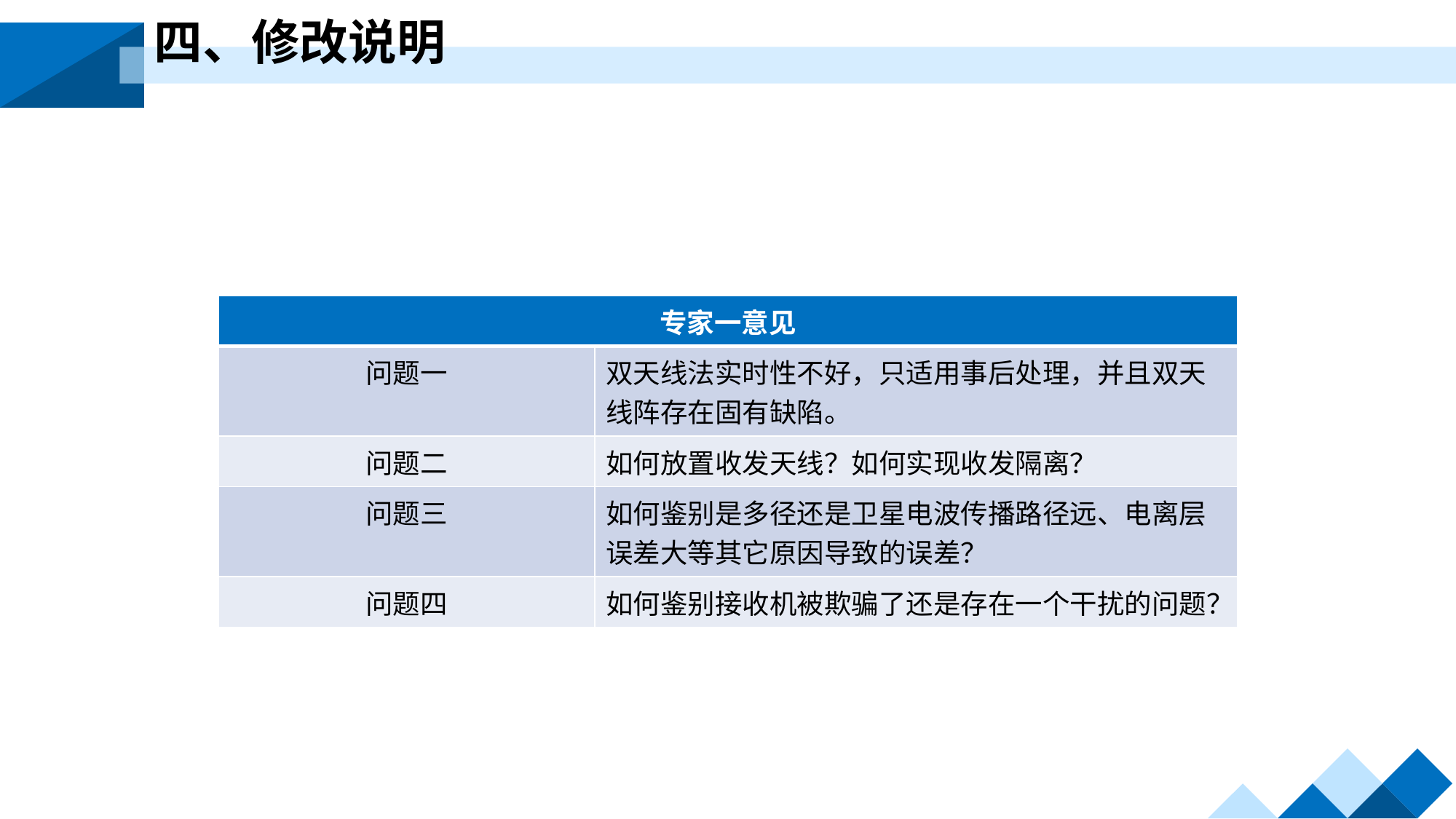

四、修改说明

| 专家一意见 |  |
| --- | --- |
| 问题一 | 双天线法实时性不好，只适用事后处理，并且双天线阵存在固有缺陷。 |
| 问题二 | 如何放置收发天线？如何实现收发隔离？ |
| 问题三 | 如何鉴别是多径还是卫星电波传播路径远、电离层误差大等其它原因导致的误差？ |
| 问题四 | 如何鉴别接收机被欺骗了还是存在一个干扰的问题？ |